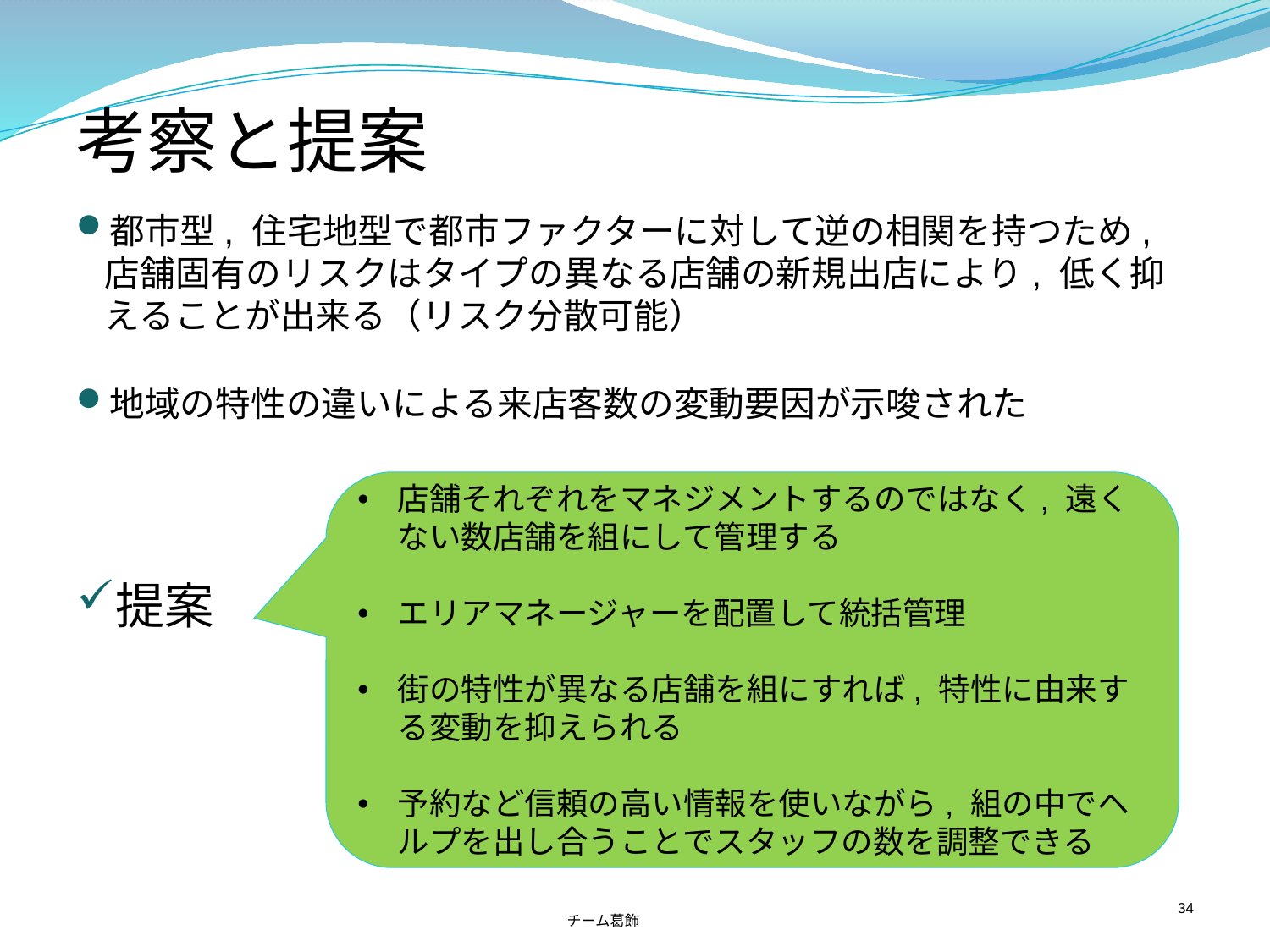

# 考察と提案
都市型, 住宅地型で都市ファクターに対して逆の相関を持つため, 店舗固有のリスクはタイプの異なる店舗の新規出店により, 低く抑えることが出来る（リスク分散可能）
地域の特性の違いによる来店客数の変動要因が示唆された

提案
店舗それぞれをマネジメントするのではなく, 遠くない数店舗を組にして管理する

エリアマネージャーを配置して統括管理

街の特性が異なる店舗を組にすれば, 特性に由来する変動を抑えられる

予約など信頼の高い情報を使いながら, 組の中でヘルプを出し合うことでスタッフの数を調整できる
チーム葛飾
34